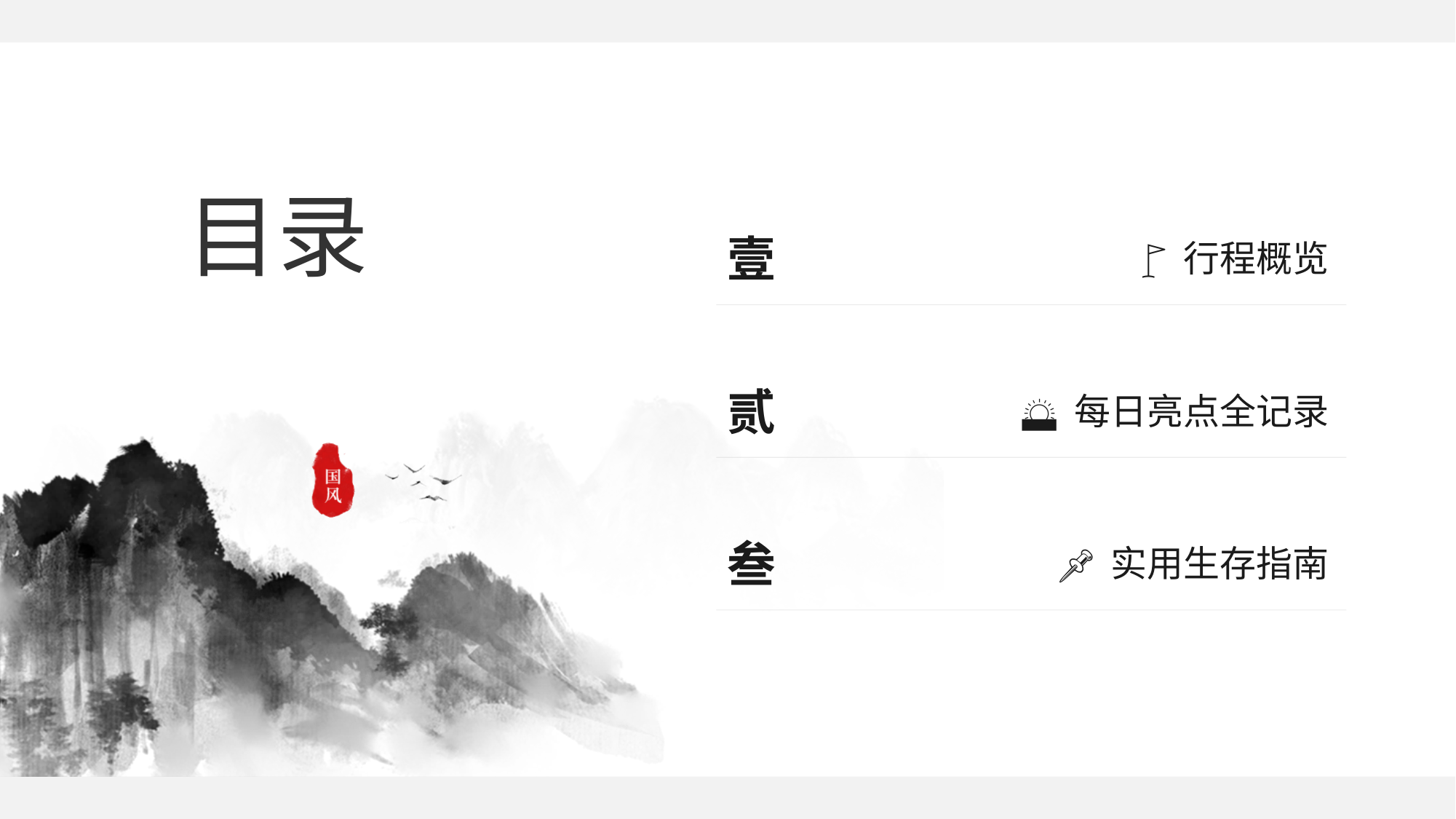

# 目录
壹
🚩 行程概览
贰
🌅 每日亮点全记录
叁
📌 实用生存指南